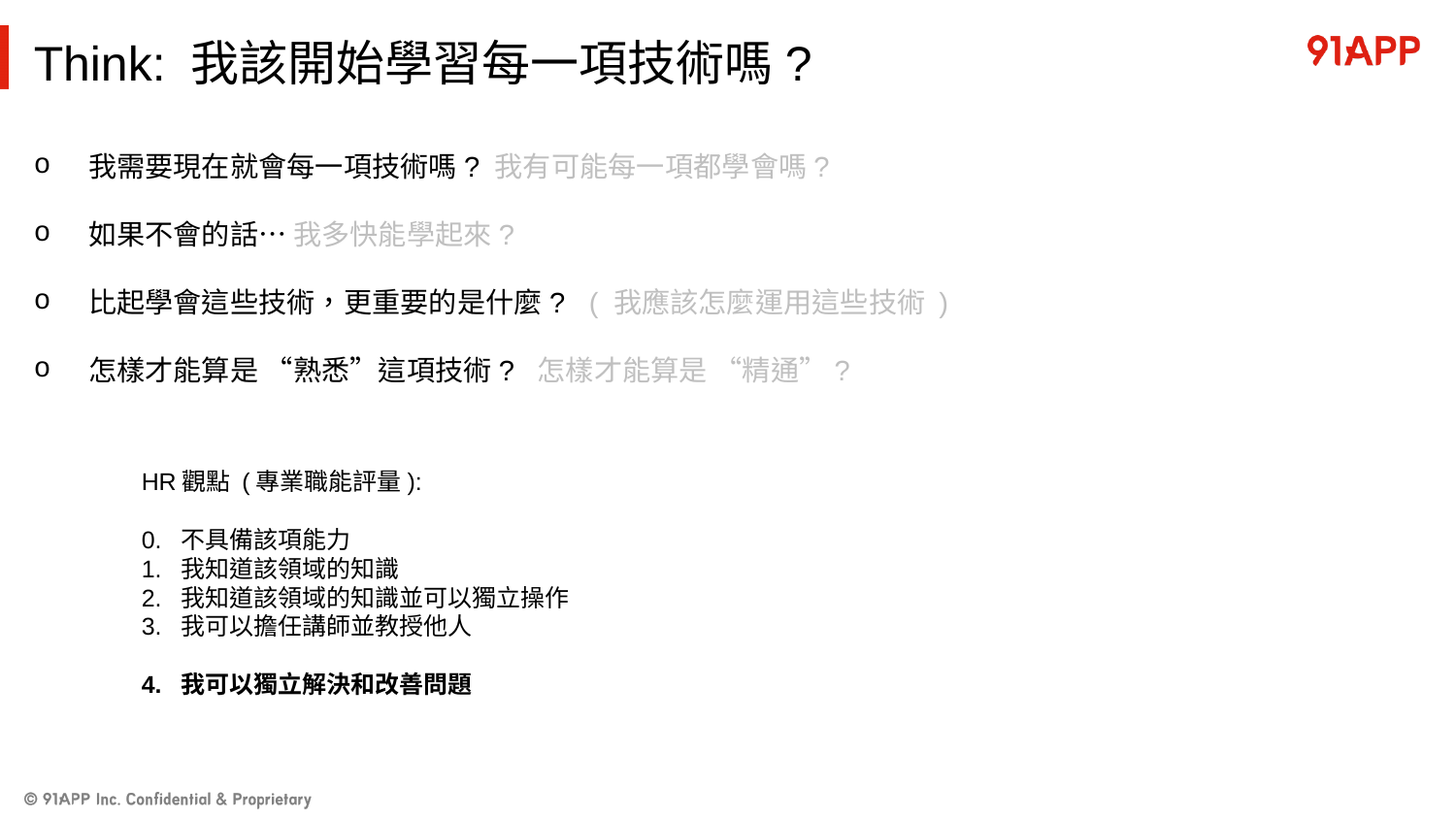

# Think: 我該開始學習每一項技術嗎?

我需要現在就會每一項技術嗎? 我有可能每一項都學會嗎?
如果不會的話… 我多快能學起來?
比起學會這些技術，更重要的是什麼?   ( 我應該怎麼運用這些技術 )
怎樣才能算是 “熟悉”這項技術?  怎樣才能算是 “精通”?

HR觀點 (專業職能評量):

0.  不具備該項能力
1.  我知道該領域的知識
2.  我知道該領域的知識並可以獨立操作
3.  我可以擔任講師並教授他人
4.  我可以獨立解決和改善問題